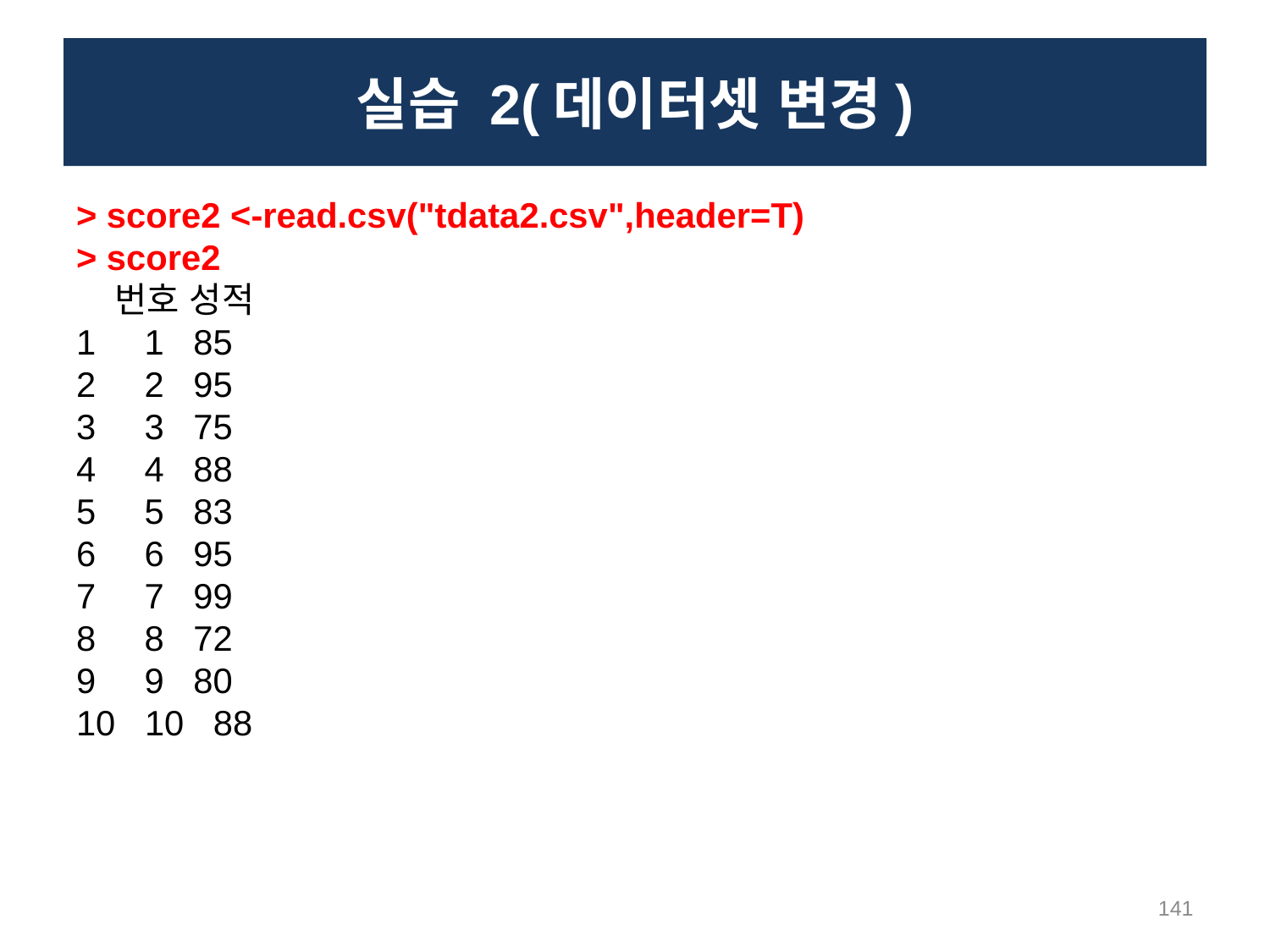

# 실습 2(데이터셋 변경)
> score2 <-read.csv("tdata2.csv",header=T)
> score2
   번호 성적
1     1   85
2     2   95
3     3   75
4     4   88
5     5   83
6     6   95
7     7   99
8     8   72
9     9   80
10   10   88

141